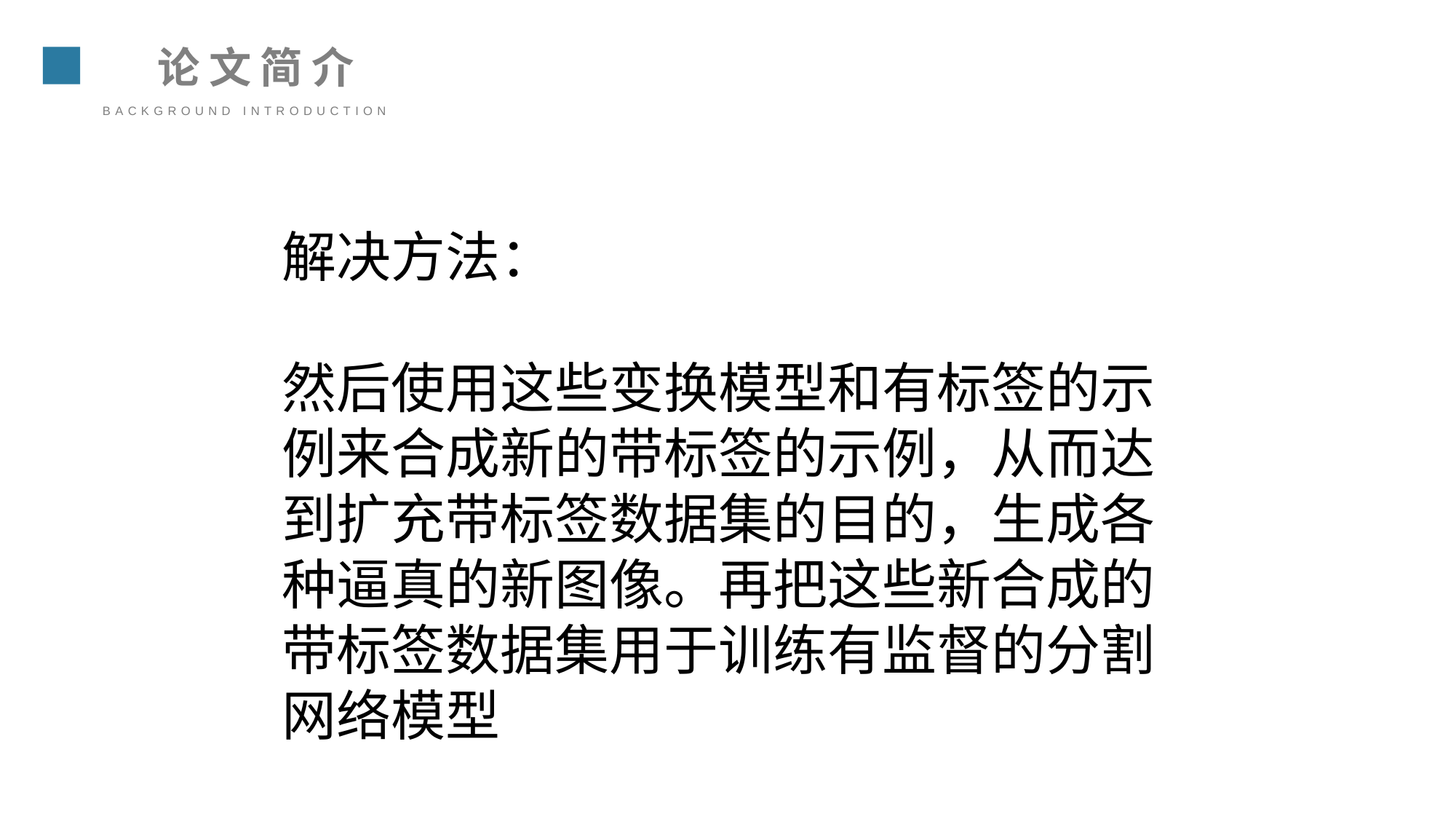

论文简介
background introduction

解决方法：

然后使用这些变换模型和有标签的示例来合成新的带标签的示例，从而达到扩充带标签数据集的目的，生成各种逼真的新图像。再把这些新合成的带标签数据集用于训练有监督的分割网络模型